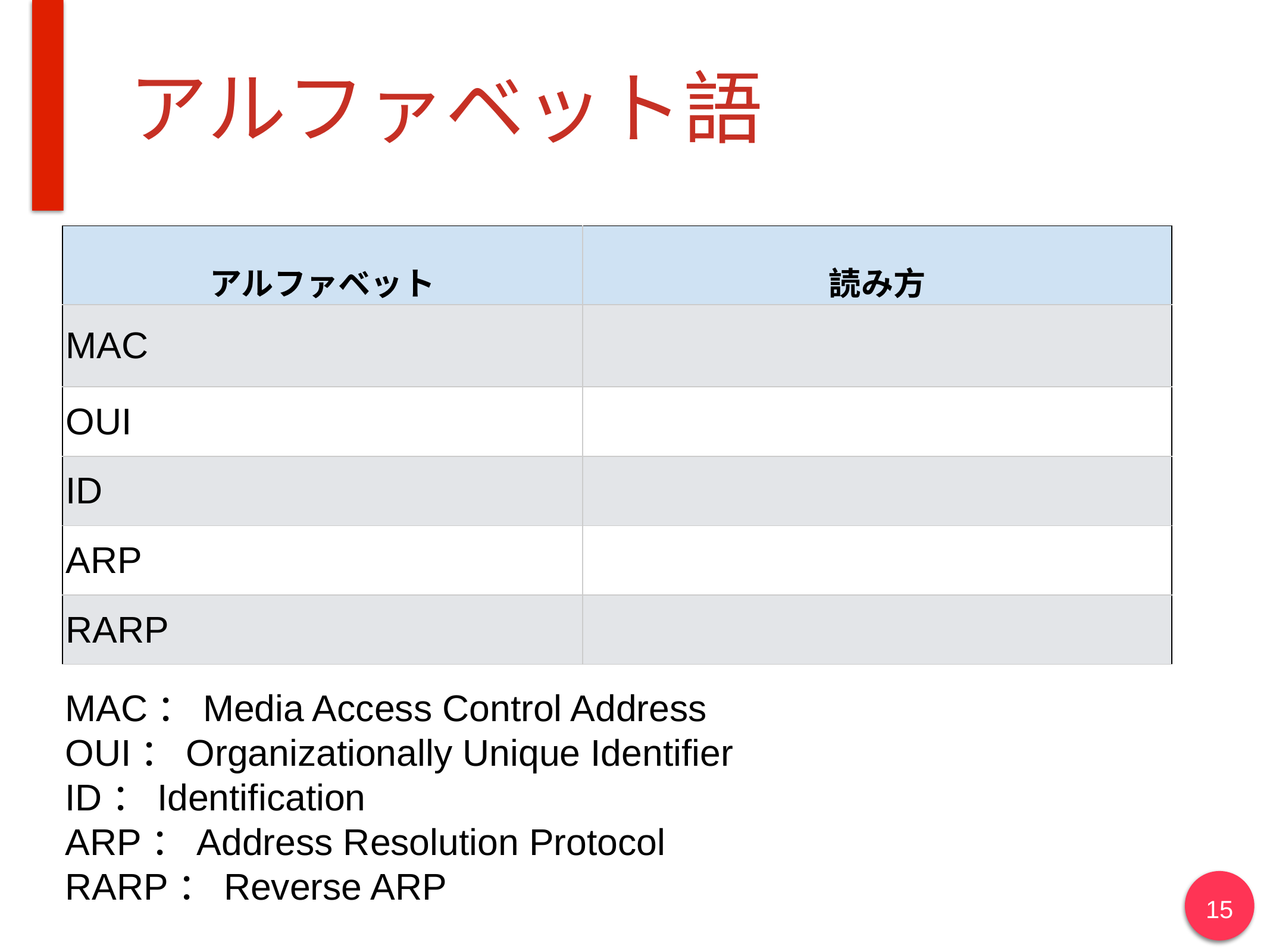

# アルファベット語
| アルファベット | 読み方 |
| --- | --- |
| MAC |  |
| OUI |  |
| ID |  |
| ARP |  |
| RARP |  |
MAC：Media Access Control Address
OUI：Organizationally Unique Identifier
ID：Identification
ARP：Address Resolution Protocol
RARP：Reverse ARP

15